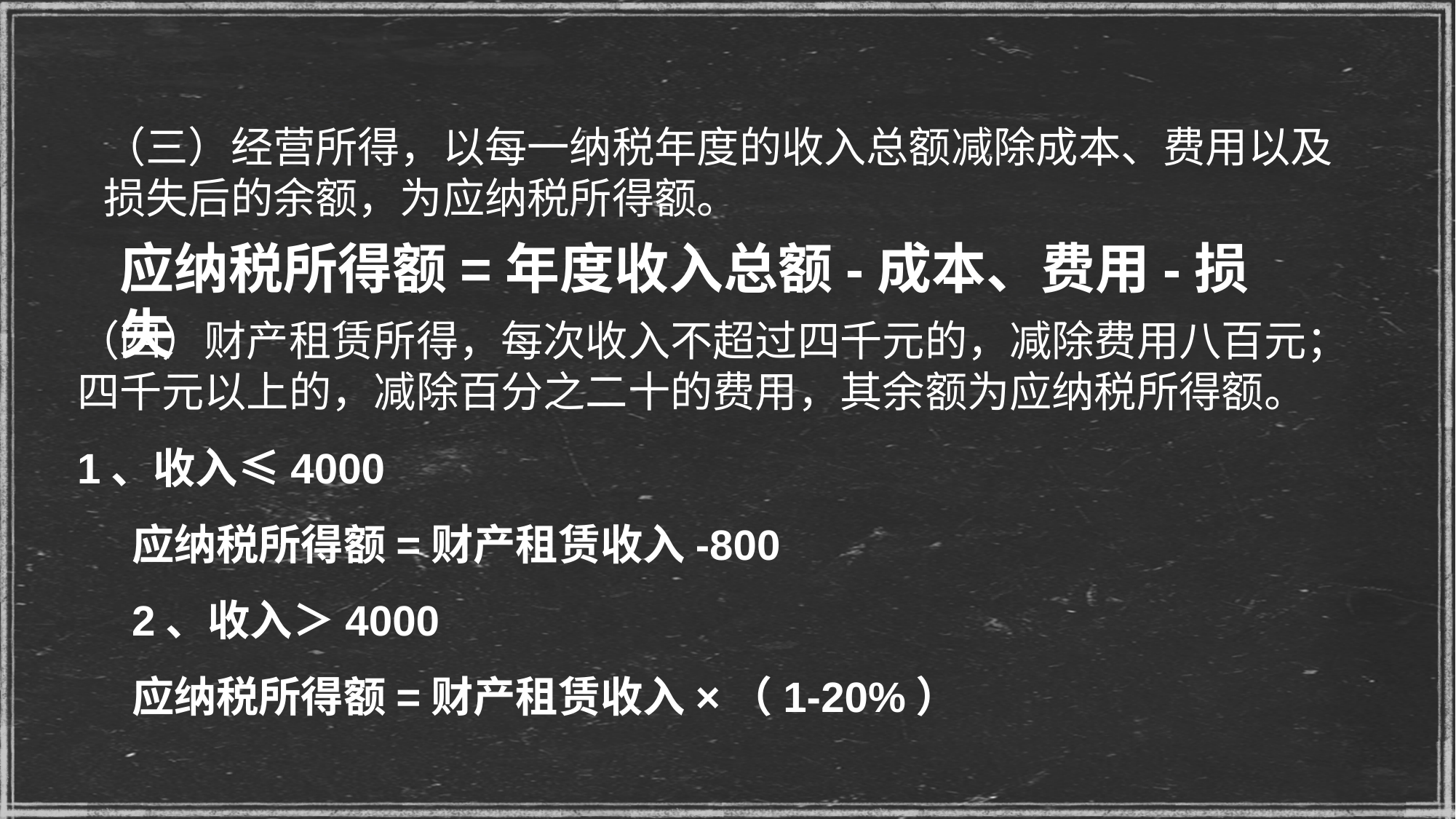

（三）经营所得，以每一纳税年度的收入总额减除成本、费用以及损失后的余额，为应纳税所得额。
应纳税所得额=年度收入总额-成本、费用-损失
（四）财产租赁所得，每次收入不超过四千元的，减除费用八百元；四千元以上的，减除百分之二十的费用，其余额为应纳税所得额。
1、收入≤4000
应纳税所得额=财产租赁收入-800
2、收入＞4000
应纳税所得额=财产租赁收入×（1-20%）